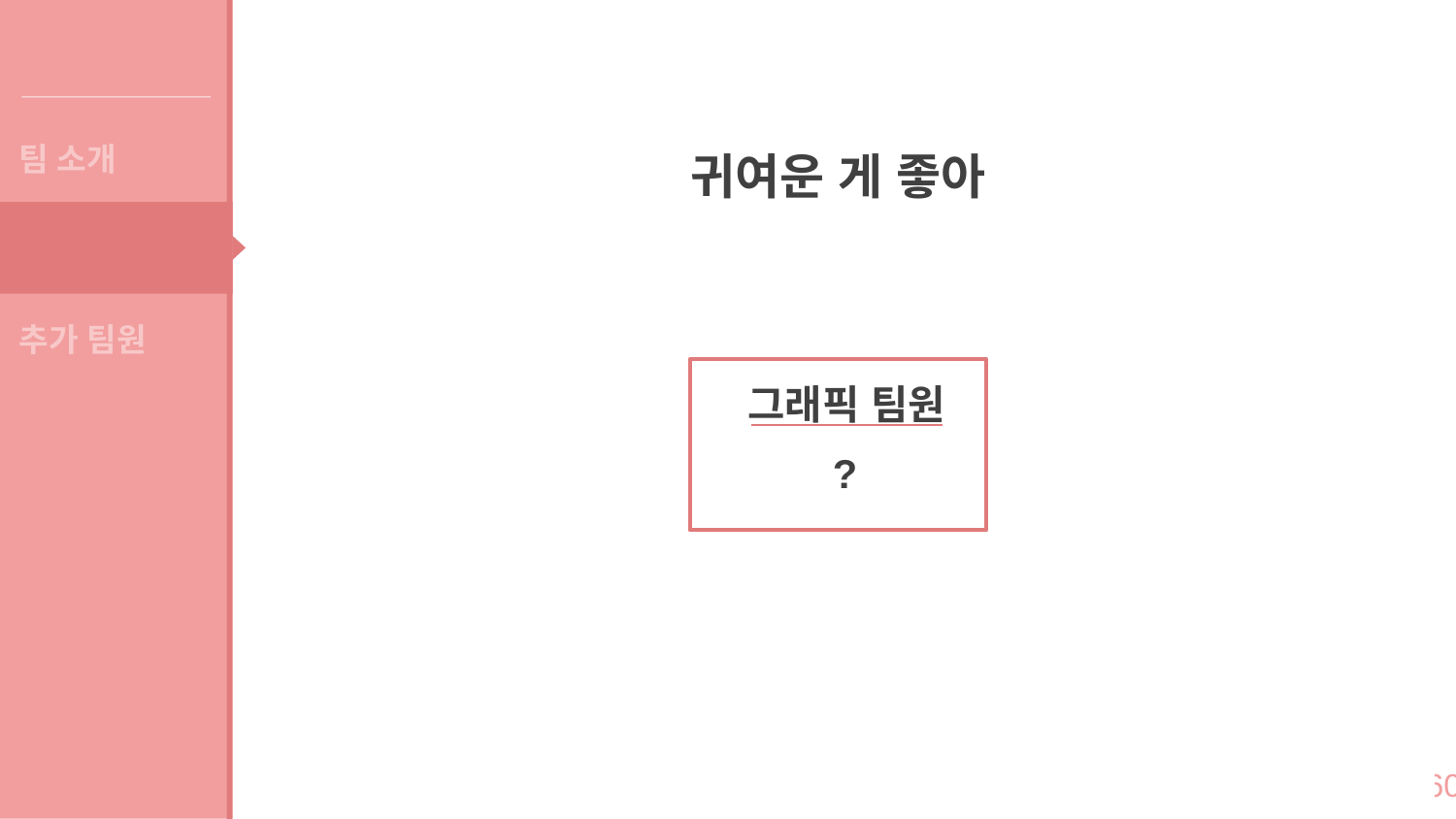

팀 소개

팀 소개
귀여운 게 좋아

팀원 소개

추가 팀원

그래픽 팀원

?